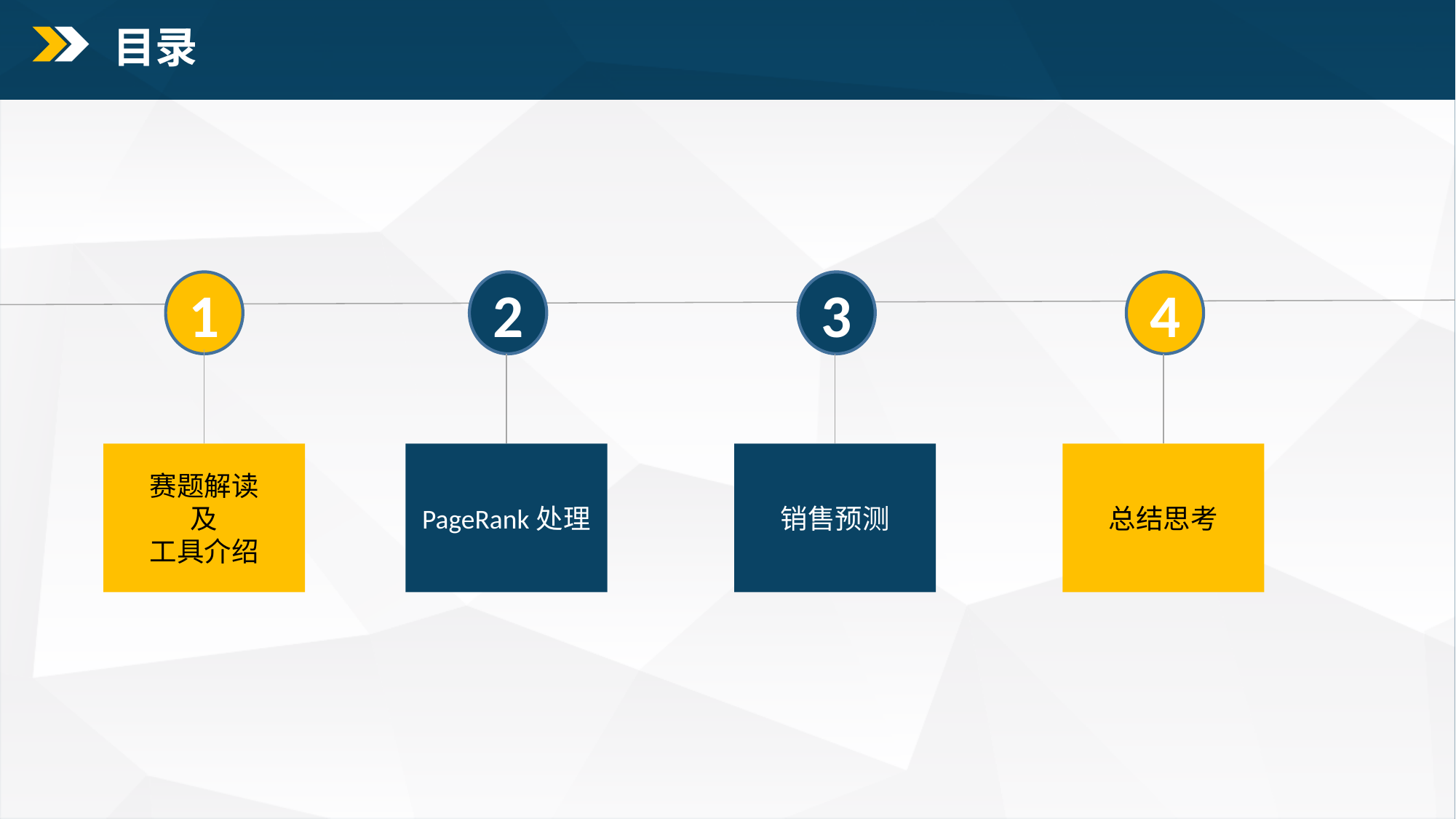

目录
1
2
3
4
赛题解读
及
工具介绍
PageRank处理
销售预测
总结思考